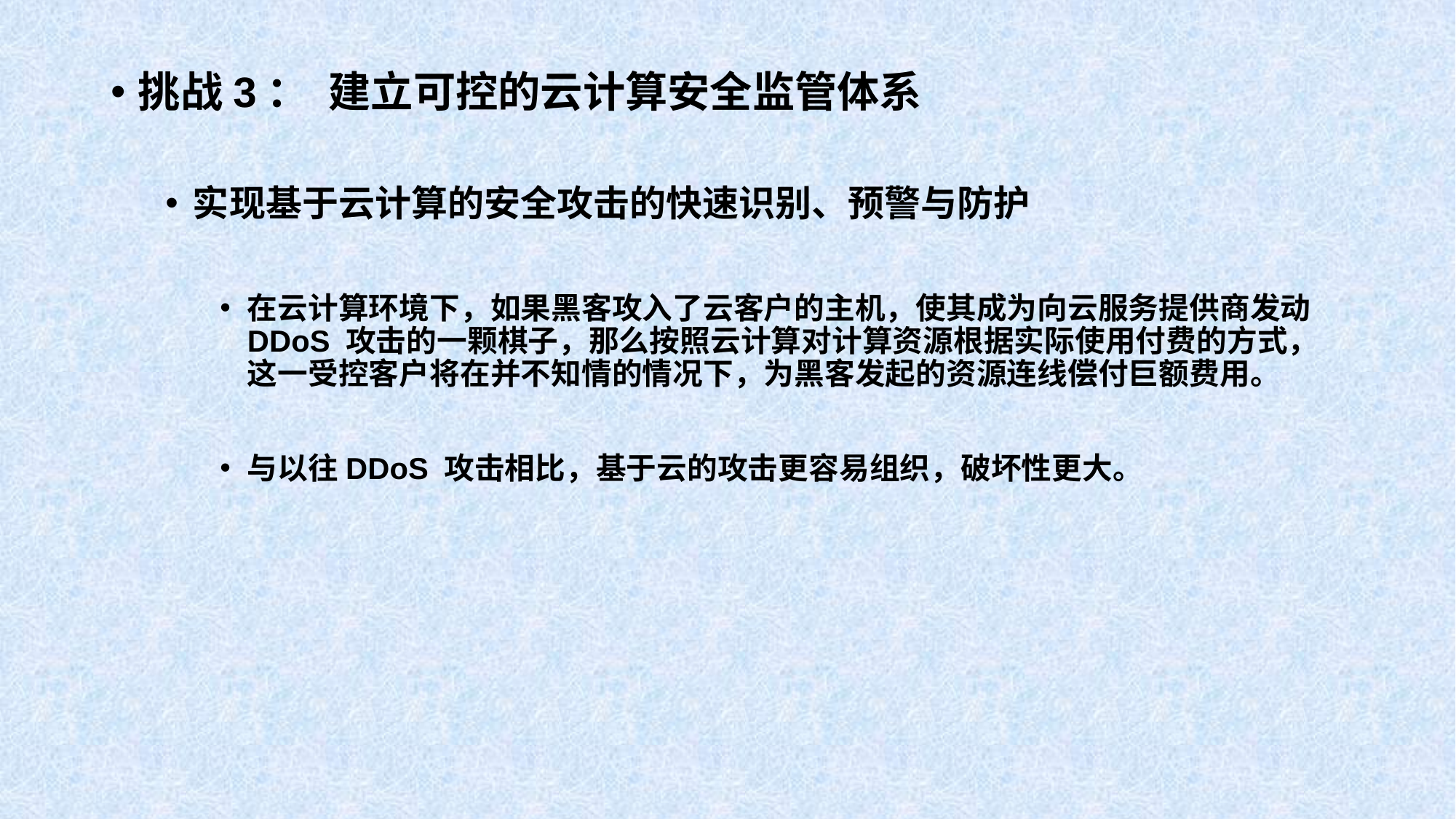

挑战3：  建立可控的云计算安全监管体系

实现基于云计算的安全攻击的快速识别、预警与防护

在云计算环境下，如果黑客攻入了云客户的主机，使其成为向云服务提供商发动DDoS 攻击的一颗棋子，那么按照云计算对计算资源根据实际使用付费的方式，这一受控客户将在并不知情的情况下，为黑客发起的资源连线偿付巨额费用。

与以往DDoS 攻击相比，基于云的攻击更容易组织，破坏性更大。